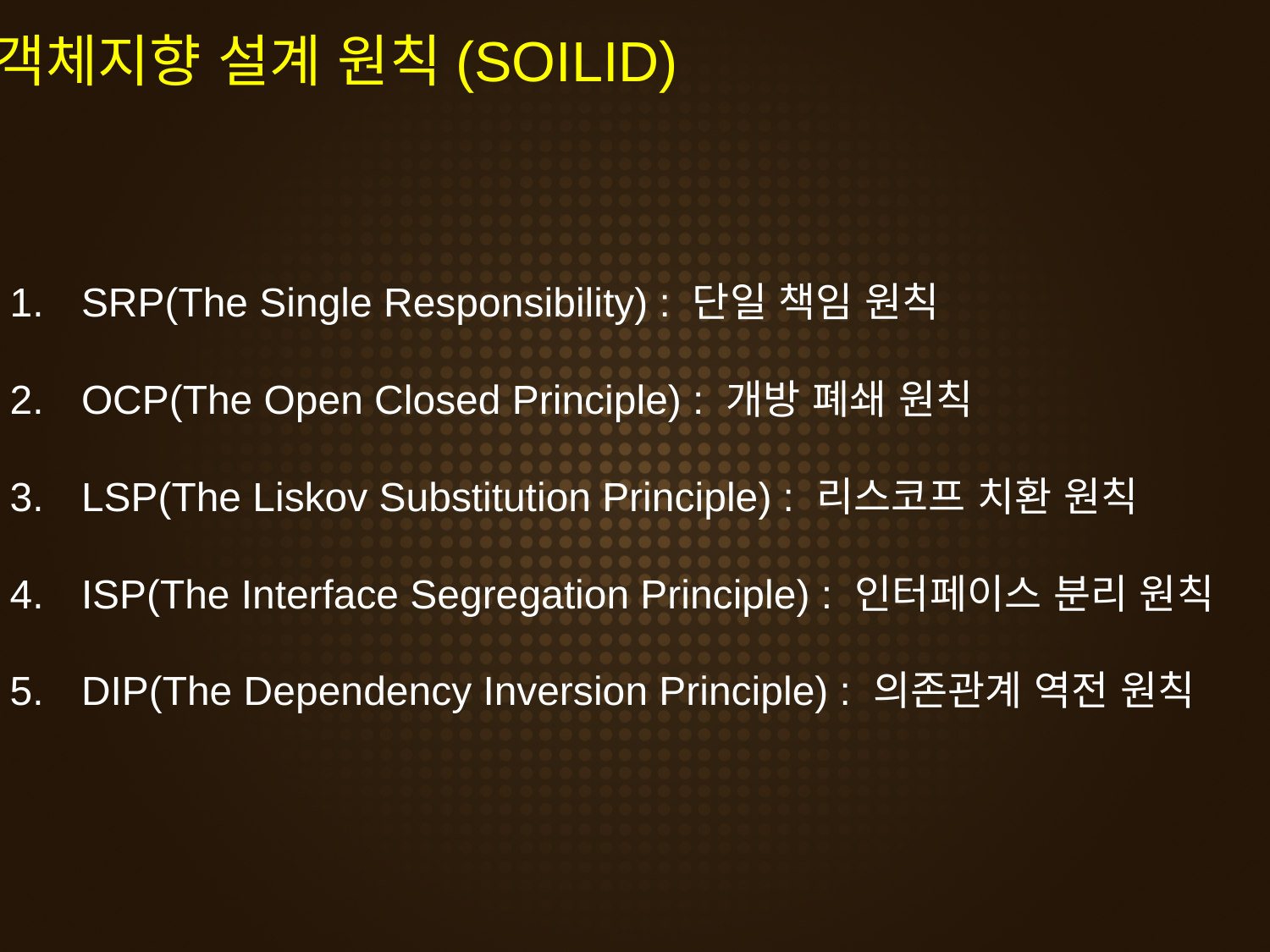

객체지향 설계 원칙(SOILID)
SRP(The Single Responsibility) : 단일 책임 원칙
OCP(The Open Closed Principle) : 개방 폐쇄 원칙
LSP(The Liskov Substitution Principle) : 리스코프 치환 원칙
ISP(The Interface Segregation Principle) : 인터페이스 분리 원칙
DIP(The Dependency Inversion Principle) : 의존관계 역전 원칙